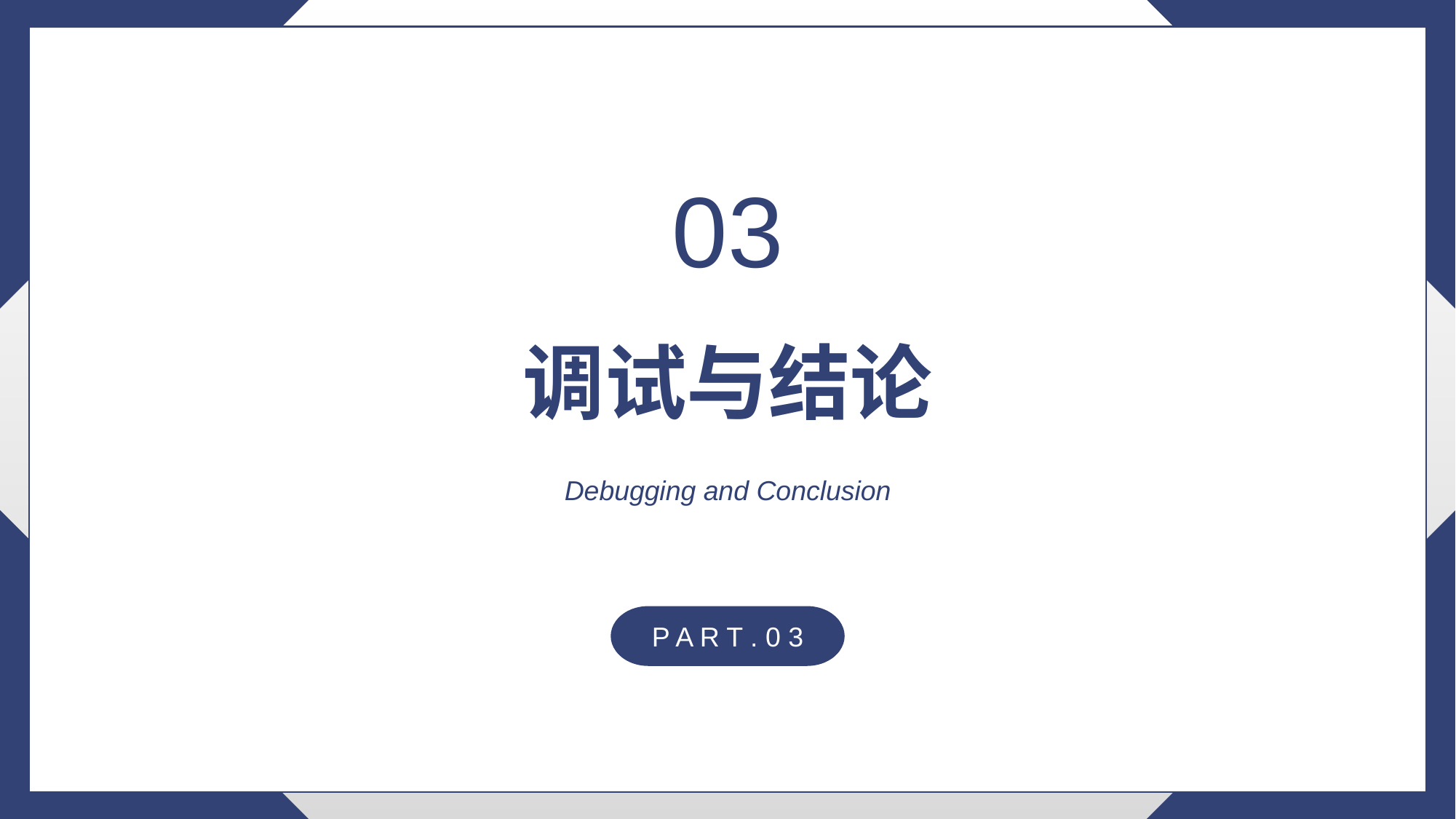

03
调试与结论
Debugging and Conclusion

P A R T . 0 3